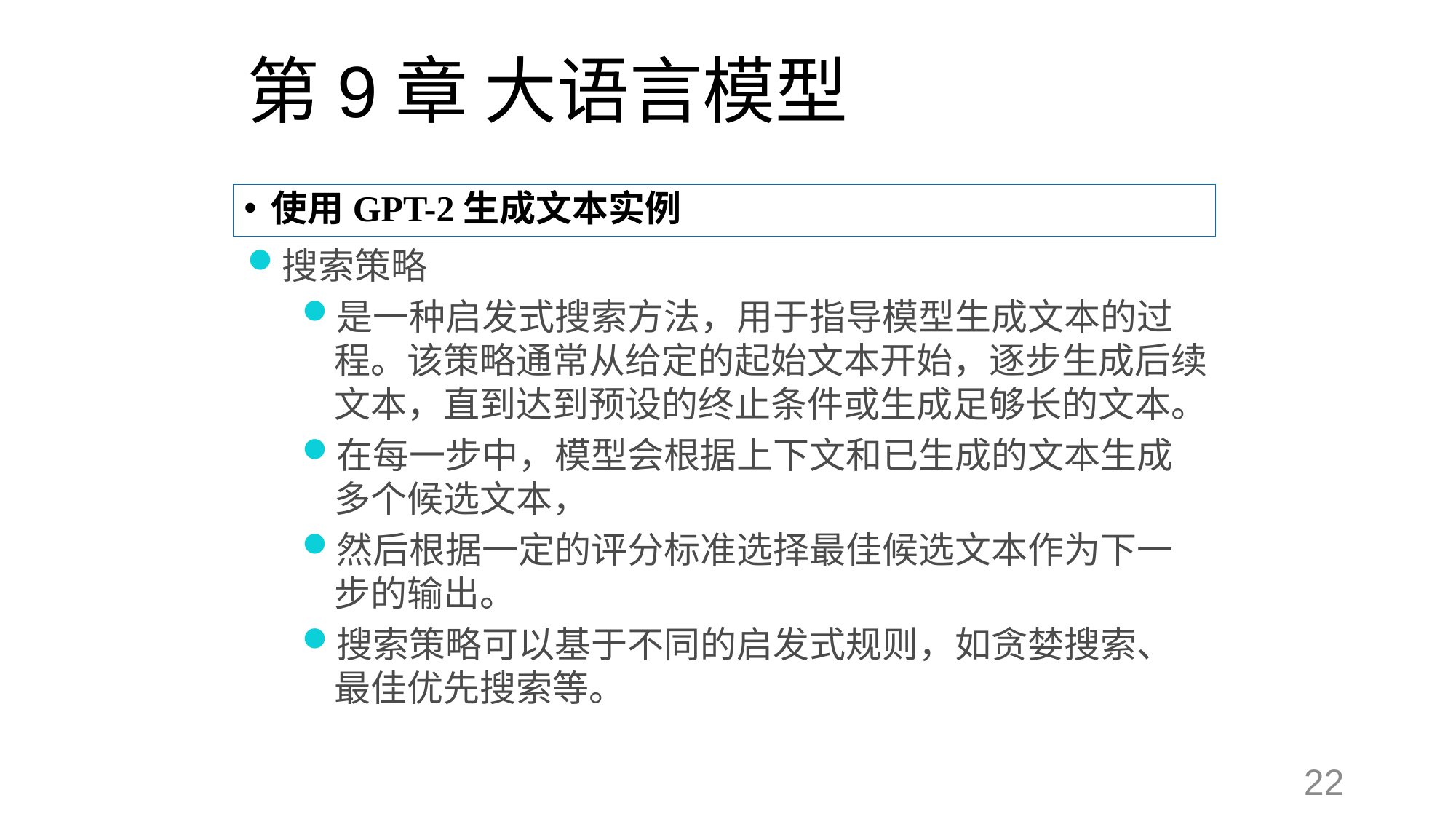

# 第9章 大语言模型
使用GPT-2生成文本实例

搜索策略
是一种启发式搜索方法，用于指导模型生成文本的过程。该策略通常从给定的起始文本开始，逐步生成后续文本，直到达到预设的终止条件或生成足够长的文本。
在每一步中，模型会根据上下文和已生成的文本生成多个候选文本，
然后根据一定的评分标准选择最佳候选文本作为下一步的输出。
搜索策略可以基于不同的启发式规则，如贪婪搜索、最佳优先搜索等。

22